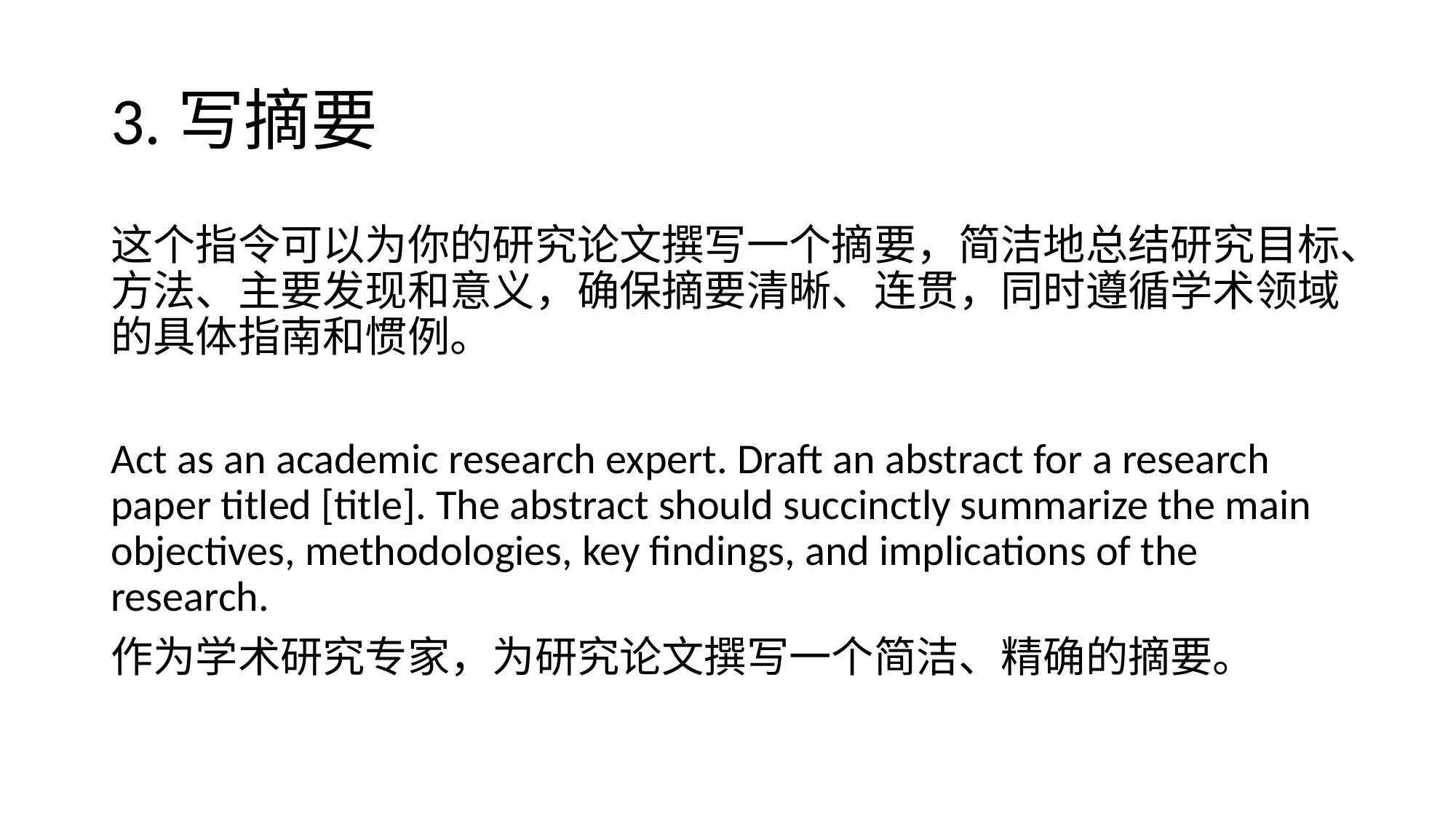

# 3.写摘要
这个指令可以为你的研究论文撰写一个摘要，简洁地总结研究目标、方法、主要发现和意义，确保摘要清晰、连贯，同时遵循学术领域的具体指南和惯例。

Act as an academic research expert. Draft an abstract for a research paper titled [title]. The abstract should succinctly summarize the main objectives, methodologies, key findings, and implications of the research.
作为学术研究专家，为研究论文撰写一个简洁、精确的摘要。